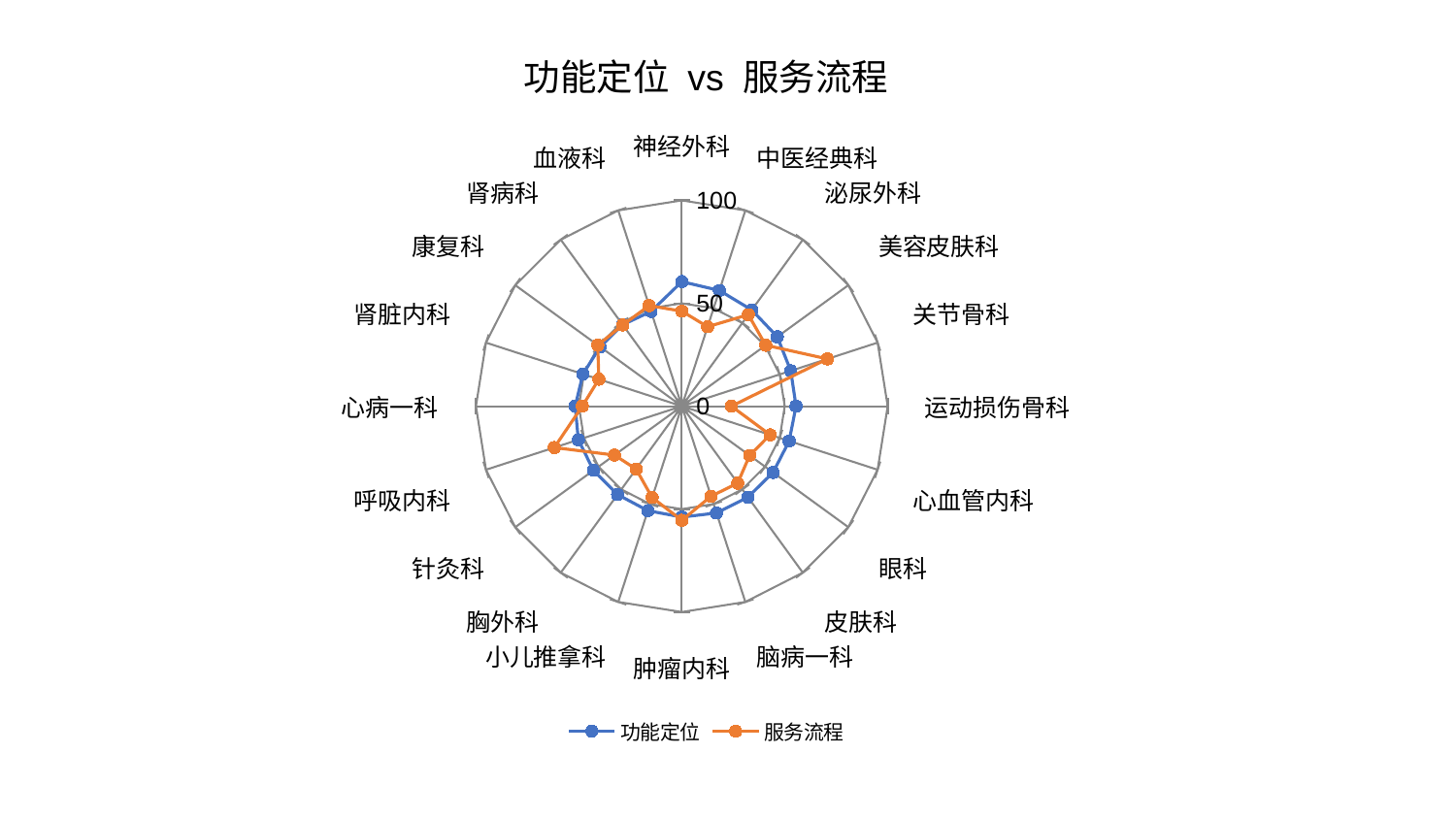

### Chart: 功能定位 vs 服务流程

| Category | 功能定位 | 服务流程 |
|---|---|---|
| 神经外科 | 60.52238241390778 | 46.17014360998819 |
| 中医经典科 | 59.121112760223596 | 40.58167759138693 |
| 泌尿外科 | 57.82745949716887 | 54.98115072430567 |
| 美容皮肤科 | 57.359214349920336 | 50.399935474736466 |
| 关节骨科 | 55.653333851298044 | 74.36460579821954 |
| 运动损伤骨科 | 55.49157860727793 | 24.101679480217484 |
| 心血管内科 | 54.85110603056955 | 45.12312240047924 |
| 眼科 | 54.80251319779134 | 40.71271662008333 |
| 皮肤科 | 54.64649610962565 | 46.21679370528805 |
| 脑病一科 | 54.58901829548582 | 46.024796231617074 |
| 肿瘤内科 | 53.869899166364014 | 55.46310507726069 |
| 小儿推拿科 | 53.38224895686325 | 46.669217669428775 |
| 胸外科 | 53.096721297940285 | 37.7844615117556 |
| 针灸科 | 53.037688703400896 | 40.44289356011807 |
| 呼吸内科 | 52.84931114560647 | 65.10446956818146 |
| 心病一科 | 51.792888636654524 | 48.3440775661239 |
| 肾脏内科 | 50.51799137981795 | 42.382475684564625 |
| 康复科 | 49.03907353057971 | 50.456790969489695 |
| 肾病科 | 48.91134598091021 | 48.781296375298176 |
| 血液科 | 48.4125259045306 | 51.393148096951215 |
36